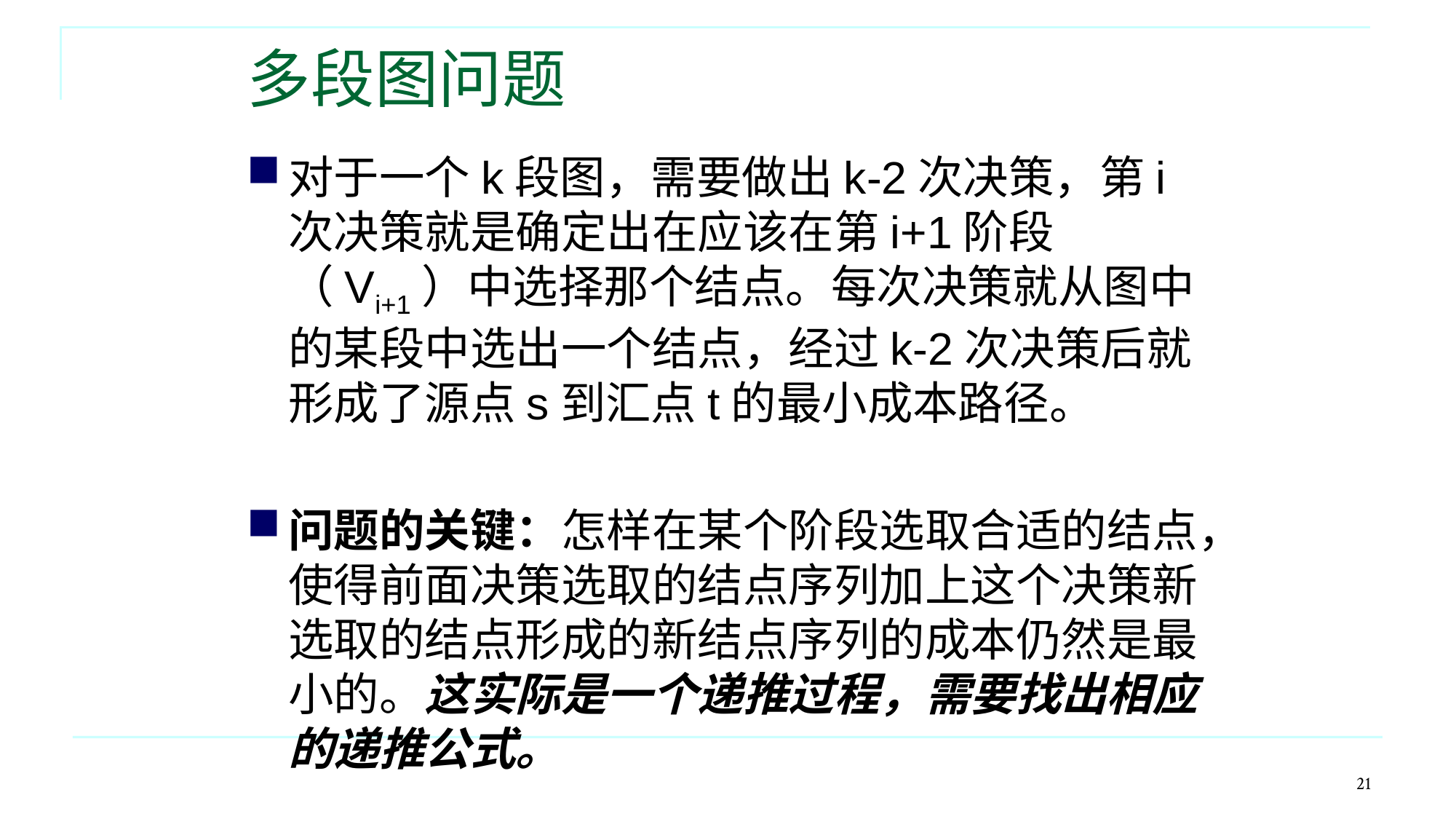

# 多段图问题
对于一个k段图，需要做出k-2次决策，第i次决策就是确定出在应该在第i+1阶段（Vi+1）中选择那个结点。每次决策就从图中的某段中选出一个结点，经过k-2次决策后就形成了源点s到汇点t的最小成本路径。

问题的关键：怎样在某个阶段选取合适的结点，使得前面决策选取的结点序列加上这个决策新选取的结点形成的新结点序列的成本仍然是最小的。这实际是一个递推过程，需要找出相应的递推公式。
21